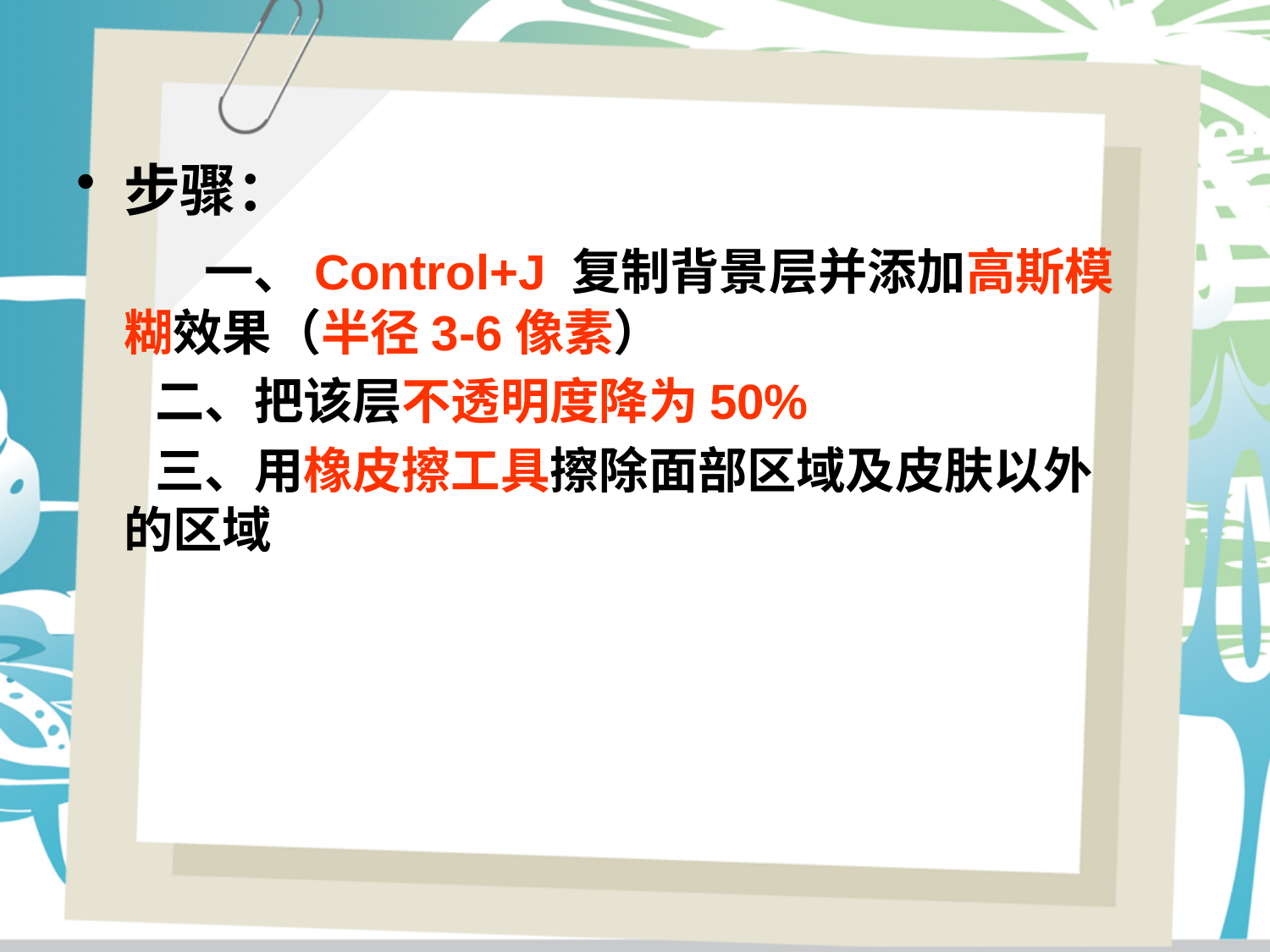

步骤：
         一、Control+J 复制背景层并添加高斯模糊效果（半径3-6像素）
      二、把该层不透明度降为50%
      三、用橡皮擦工具擦除面部区域及皮肤以外的区域